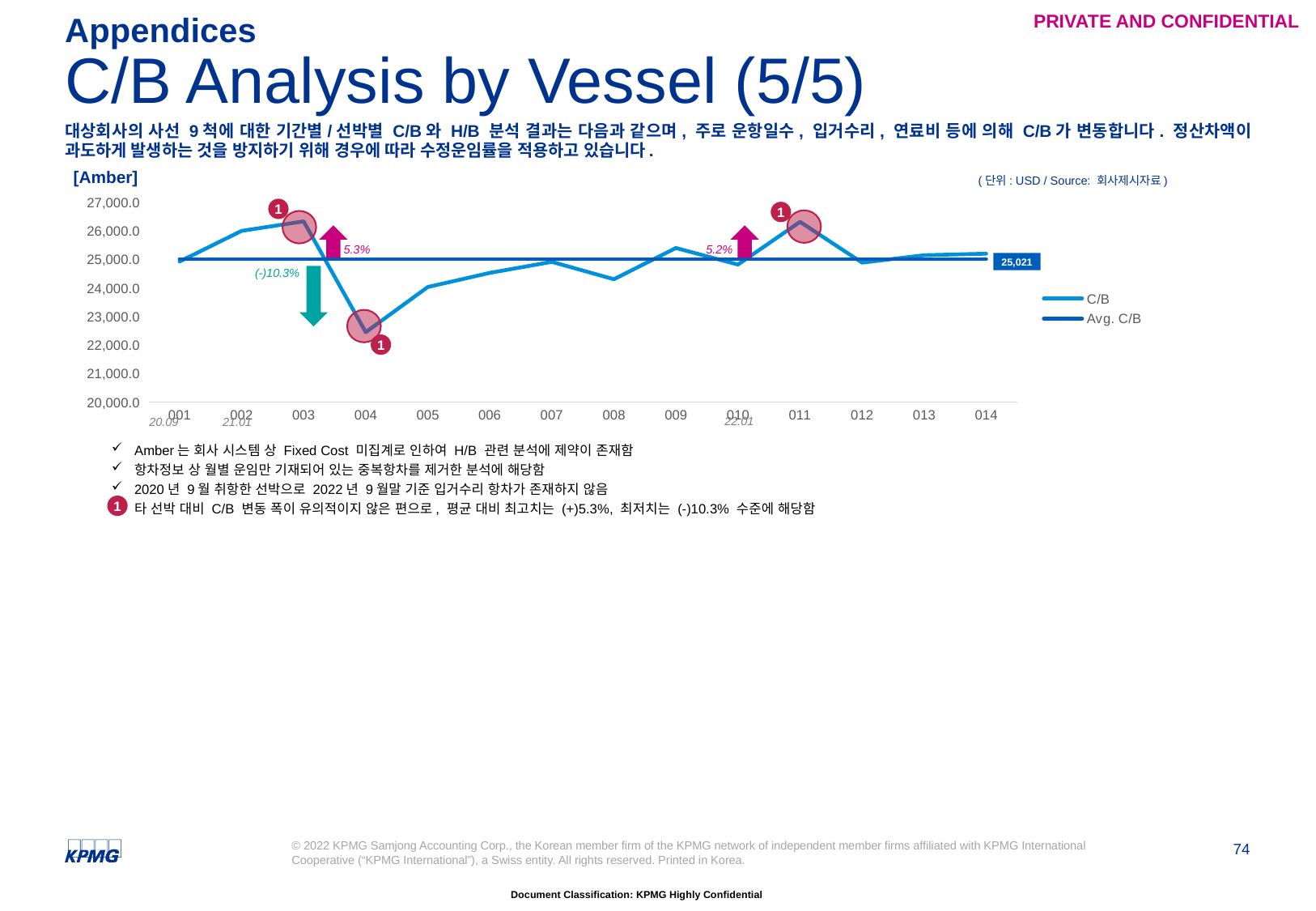

Appendices
# C/B Analysis by Vessel (5/5)
대상회사의 사선 9척에 대한 기간별/선박별 C/B와 H/B 분석 결과는 다음과 같으며, 주로 운항일수, 입거수리, 연료비 등에 의해 C/B가 변동합니다. 정산차액이 과도하게 발생하는 것을 방지하기 위해 경우에 따라 수정운임률을 적용하고 있습니다.

[Amber]
(단위: USD / Source: 회사제시자료)

### Chart

| Category | C/B | Avg. C/B |
|---|---|---|
| 001 | 24935.152624926533 | 25020.784824160524 |
| 002 | 26010.327109595935 | 25020.784824160524 |
| 003 | 26343.442831856468 | 25020.784824160524 |
| 004 | 22455.04819112628 | 25020.784824160524 |
| 005 | 24040.14528532011 | 25020.784824160524 |
| 006 | 24537.96643914613 | 25020.784824160524 |
| 007 | 24923.749996938594 | 25020.784824160524 |
| 008 | 24313.657092450583 | 25020.784824160524 |
| 009 | 25409.390906026976 | 25020.784824160524 |
| 010 | 24826.720413245876 | 25020.784824160524 |
| 011 | 26327.350366186194 | 25020.784824160524 |
| 012 | 24896.55879255981 | 25020.784824160524 |
| 013 | 25155.90949133676 | 25020.784824160524 |
| 014 | 25210.384737219436 | 25020.784824160524 |
1
1

5.3%
5.2%
25,021
(-)10.3%

1
22.01
20.09
21.01
Amber는 회사 시스템 상 Fixed Cost 미집계로 인하여 H/B 관련 분석에 제약이 존재함
항차정보 상 월별 운임만 기재되어 있는 중복항차를 제거한 분석에 해당함
2020년 9월 취항한 선박으로 2022년 9월말 기준 입거수리 항차가 존재하지 않음
타 선박 대비 C/B 변동 폭이 유의적이지 않은 편으로, 평균 대비 최고치는 (+)5.3%, 최저치는 (-)10.3% 수준에 해당함
1